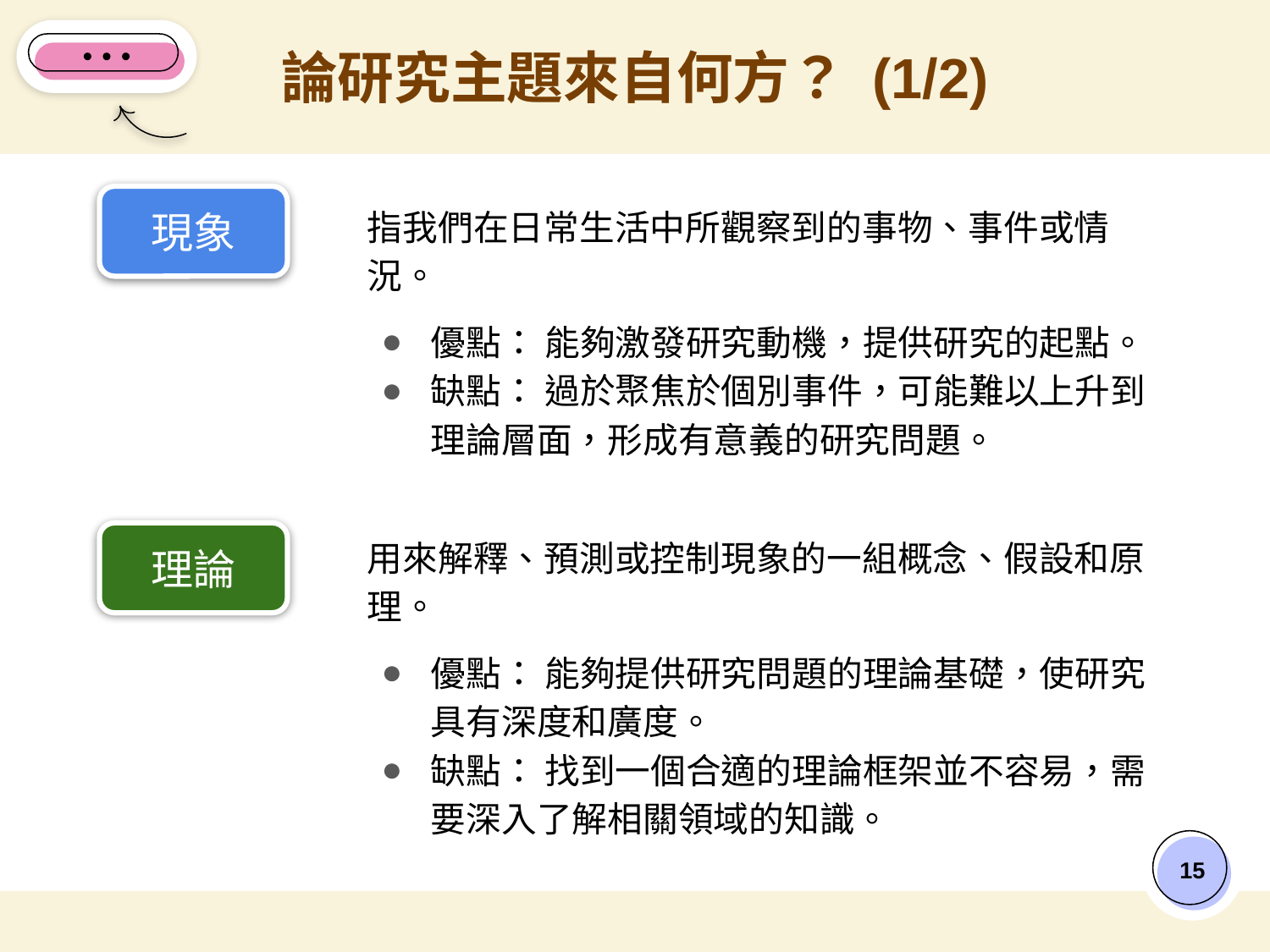

# 論研究主題來自何方？ (1/2)
指我們在日常生活中所觀察到的事物、事件或情況。
優點： 能夠激發研究動機，提供研究的起點。
缺點： 過於聚焦於個別事件，可能難以上升到理論層面，形成有意義的研究問題。
現象

用來解釋、預測或控制現象的一組概念、假設和原理。
優點： 能夠提供研究問題的理論基礎，使研究具有深度和廣度。
缺點： 找到一個合適的理論框架並不容易，需要深入了解相關領域的知識。
理論
15